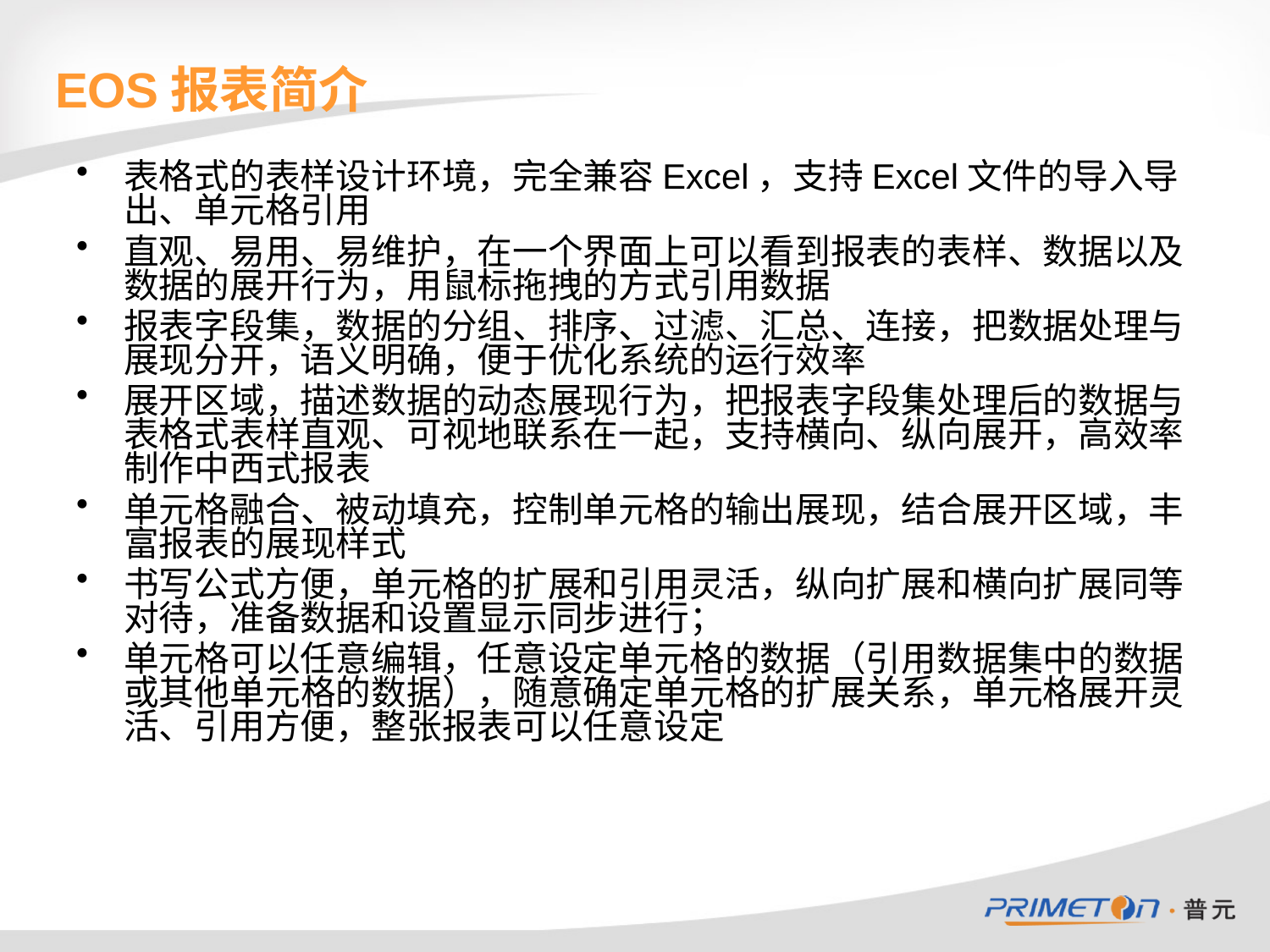

# EOS报表简介
表格式的表样设计环境，完全兼容Excel，支持Excel文件的导入导出、单元格引用
直观、易用、易维护，在一个界面上可以看到报表的表样、数据以及数据的展开行为，用鼠标拖拽的方式引用数据
报表字段集，数据的分组、排序、过滤、汇总、连接，把数据处理与展现分开，语义明确，便于优化系统的运行效率
展开区域，描述数据的动态展现行为，把报表字段集处理后的数据与表格式表样直观、可视地联系在一起，支持横向、纵向展开，高效率制作中西式报表
单元格融合、被动填充，控制单元格的输出展现，结合展开区域，丰富报表的展现样式
书写公式方便，单元格的扩展和引用灵活，纵向扩展和横向扩展同等对待，准备数据和设置显示同步进行；
单元格可以任意编辑，任意设定单元格的数据（引用数据集中的数据或其他单元格的数据），随意确定单元格的扩展关系，单元格展开灵活、引用方便，整张报表可以任意设定